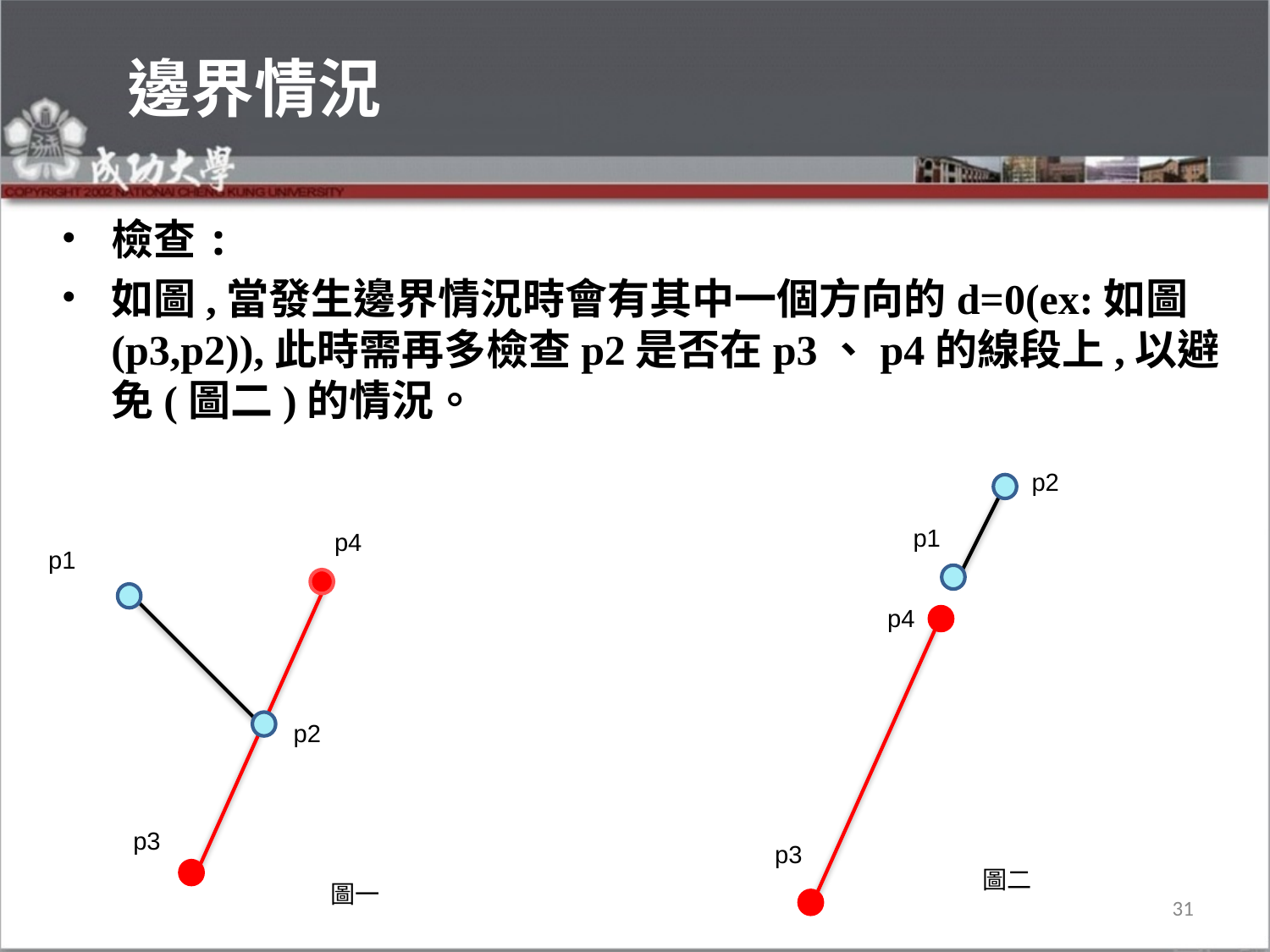

# 邊界情況
檢查:
如圖,當發生邊界情況時會有其中一個方向的d=0(ex:如圖(p3,p2)),此時需再多檢查p2是否在p3、p4的線段上,以避免(圖二)的情況。

p2

p1
p4
p1

p4

p2
p3
p3
圖二

圖一
31